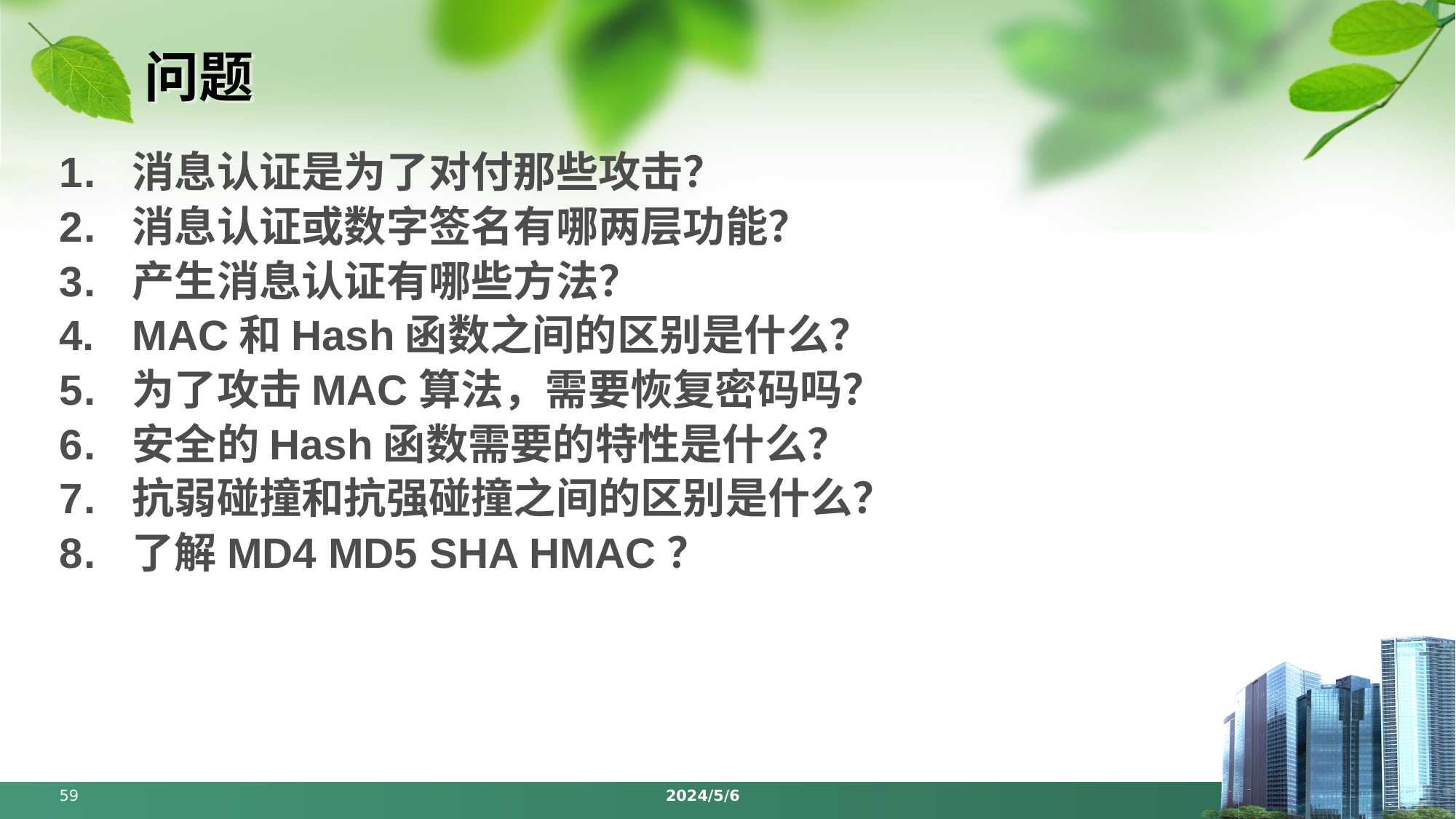

# 问题
消息认证是为了对付那些攻击？
消息认证或数字签名有哪两层功能？
产生消息认证有哪些方法？
MAC和Hash函数之间的区别是什么？
为了攻击MAC算法，需要恢复密码吗？
安全的Hash函数需要的特性是什么？
抗弱碰撞和抗强碰撞之间的区别是什么？
了解MD4 MD5 SHA HMAC？
59
2024/5/6